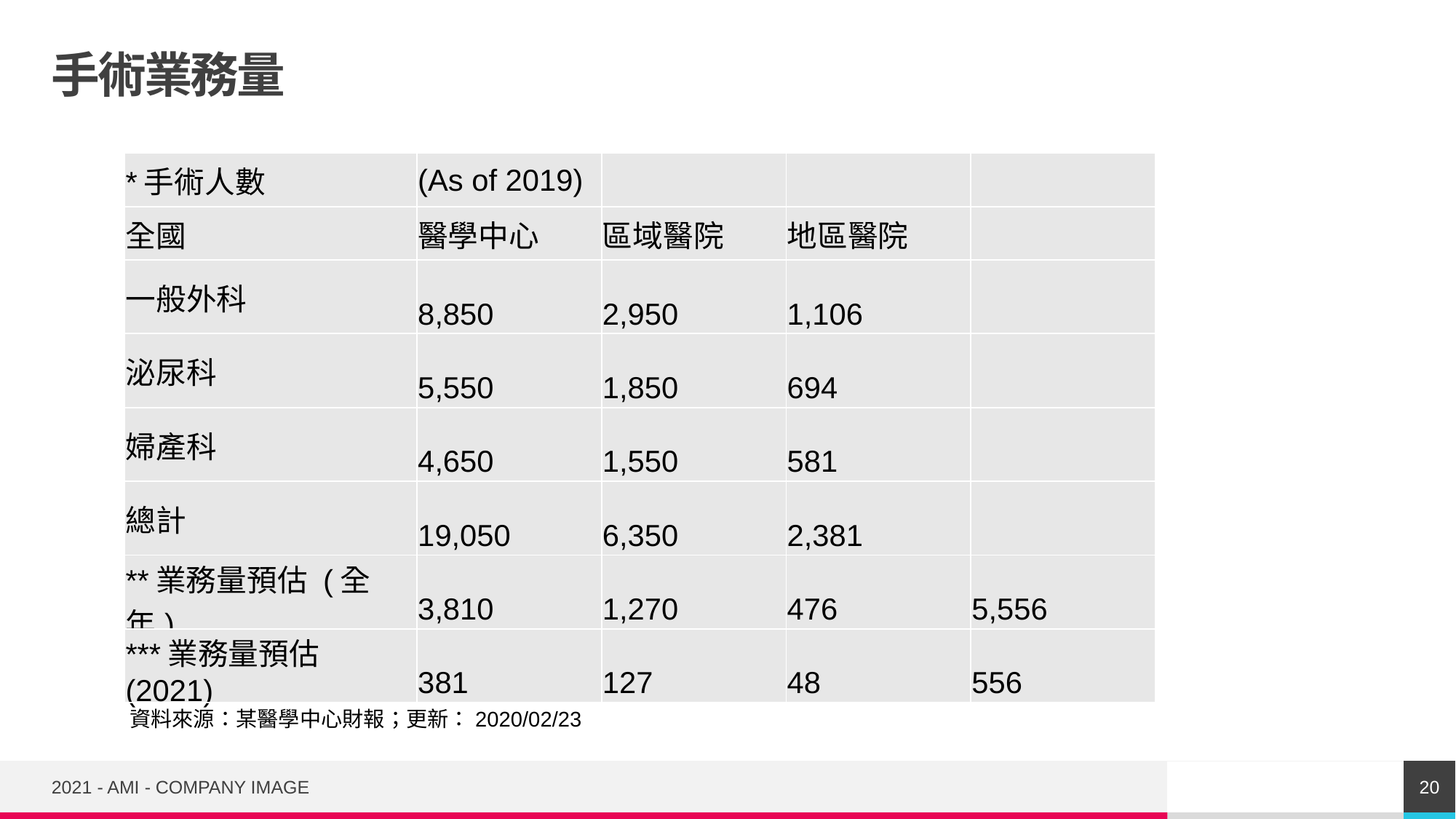

# 手術業務量
| \*手術人數 | (As of 2019) |  |  |  |
| --- | --- | --- | --- | --- |
| 全國 | 醫學中心 | 區域醫院 | 地區醫院 |  |
| 一般外科 | 8,850 | 2,950 | 1,106 |  |
| 泌尿科 | 5,550 | 1,850 | 694 |  |
| 婦產科 | 4,650 | 1,550 | 581 |  |
| 總計 | 19,050 | 6,350 | 2,381 |  |
| \*\*業務量預估 (全年) | 3,810 | 1,270 | 476 | 5,556 |
| \*\*\*業務量預估 (2021) | 381 | 127 | 48 | 556 |
資料來源：某醫學中心財報；更新：2020/02/23
20
2021 - AMI - COMPANY IMAGE